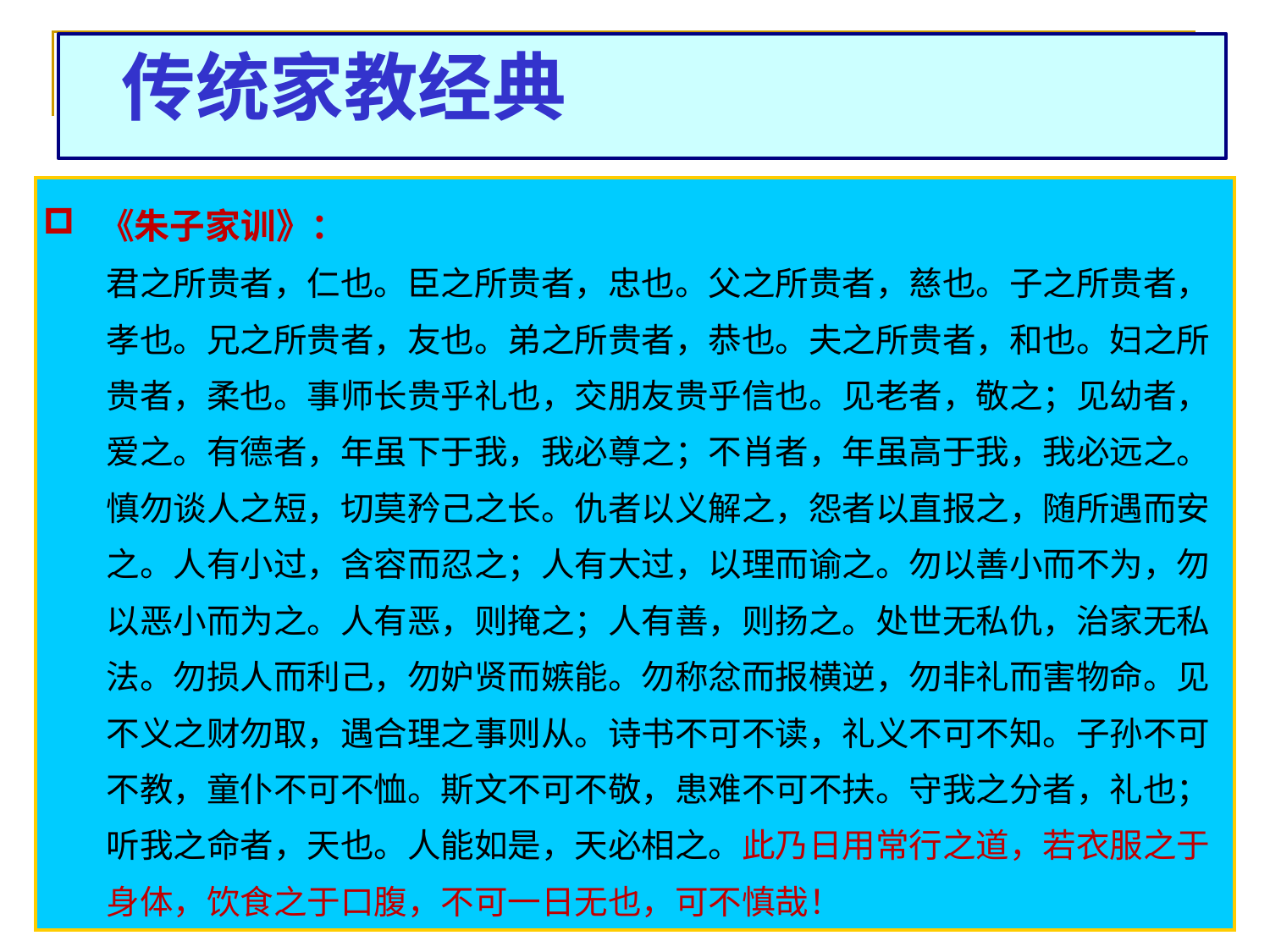

# 传统家教经典
 《朱子家训》：
君之所贵者，仁也。臣之所贵者，忠也。父之所贵者，慈也。子之所贵者，孝也。兄之所贵者，友也。弟之所贵者，恭也。夫之所贵者，和也。妇之所贵者，柔也。事师长贵乎礼也，交朋友贵乎信也。见老者，敬之；见幼者，爱之。有德者，年虽下于我，我必尊之；不肖者，年虽高于我，我必远之。慎勿谈人之短，切莫矜己之长。仇者以义解之，怨者以直报之，随所遇而安之。人有小过，含容而忍之；人有大过，以理而谕之。勿以善小而不为，勿以恶小而为之。人有恶，则掩之；人有善，则扬之。处世无私仇，治家无私法。勿损人而利己，勿妒贤而嫉能。勿称忿而报横逆，勿非礼而害物命。见不义之财勿取，遇合理之事则从。诗书不可不读，礼义不可不知。子孙不可不教，童仆不可不恤。斯文不可不敬，患难不可不扶。守我之分者，礼也；听我之命者，天也。人能如是，天必相之。此乃日用常行之道，若衣服之于身体，饮食之于口腹，不可一日无也，可不慎哉！
61